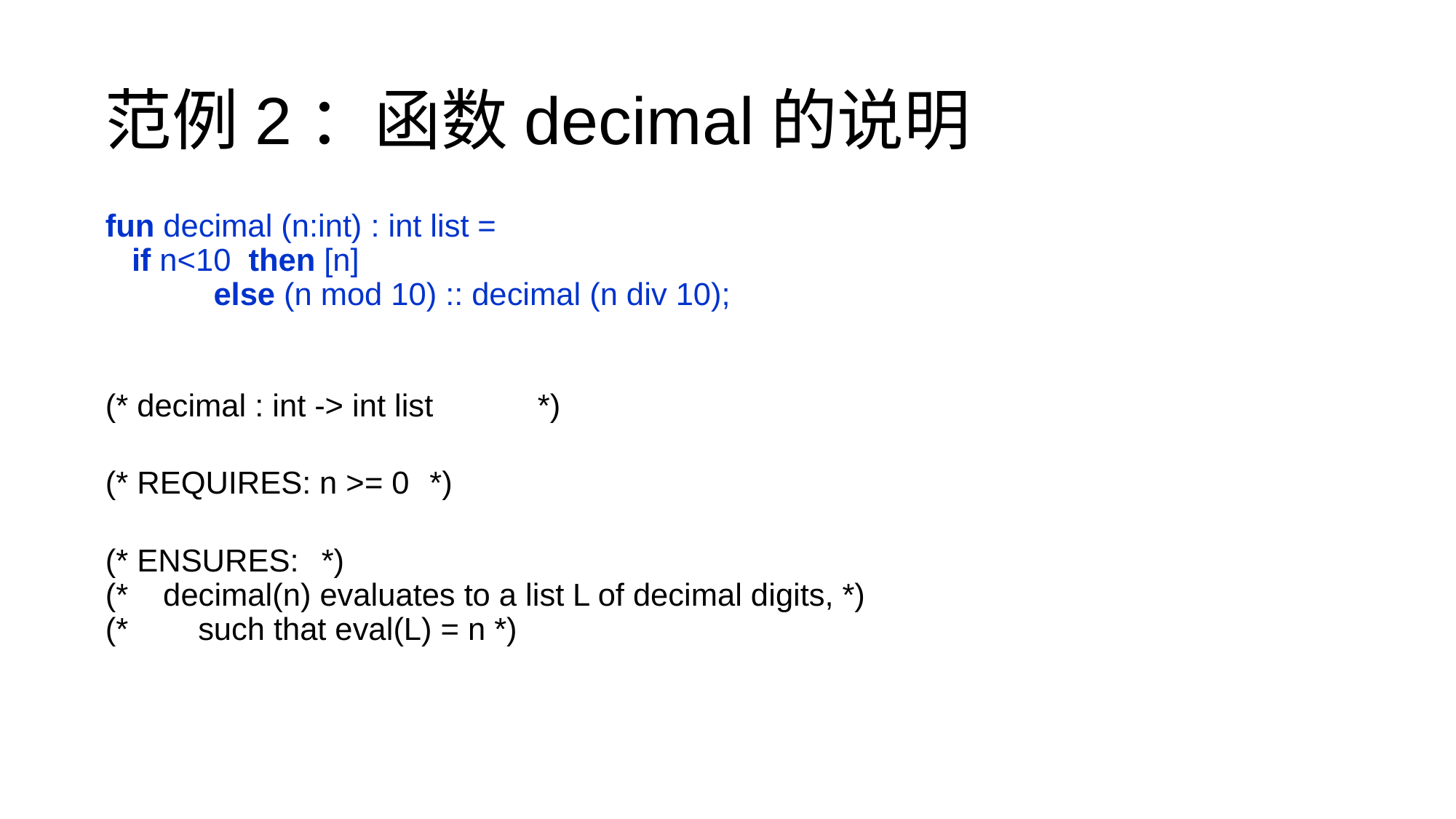

范例2：函数decimal的说明
fun decimal (n:int) : int list =
   if n<10  then [n]
		else (n mod 10) :: decimal (n div 10);
(* decimal : int -> int list 	*)
(* REQUIRES: n >= 0 	*)
(* ENSURES: 			*)
(*    decimal(n) evaluates to a list L of decimal digits, *)
(*        such that eval(L) = n *)